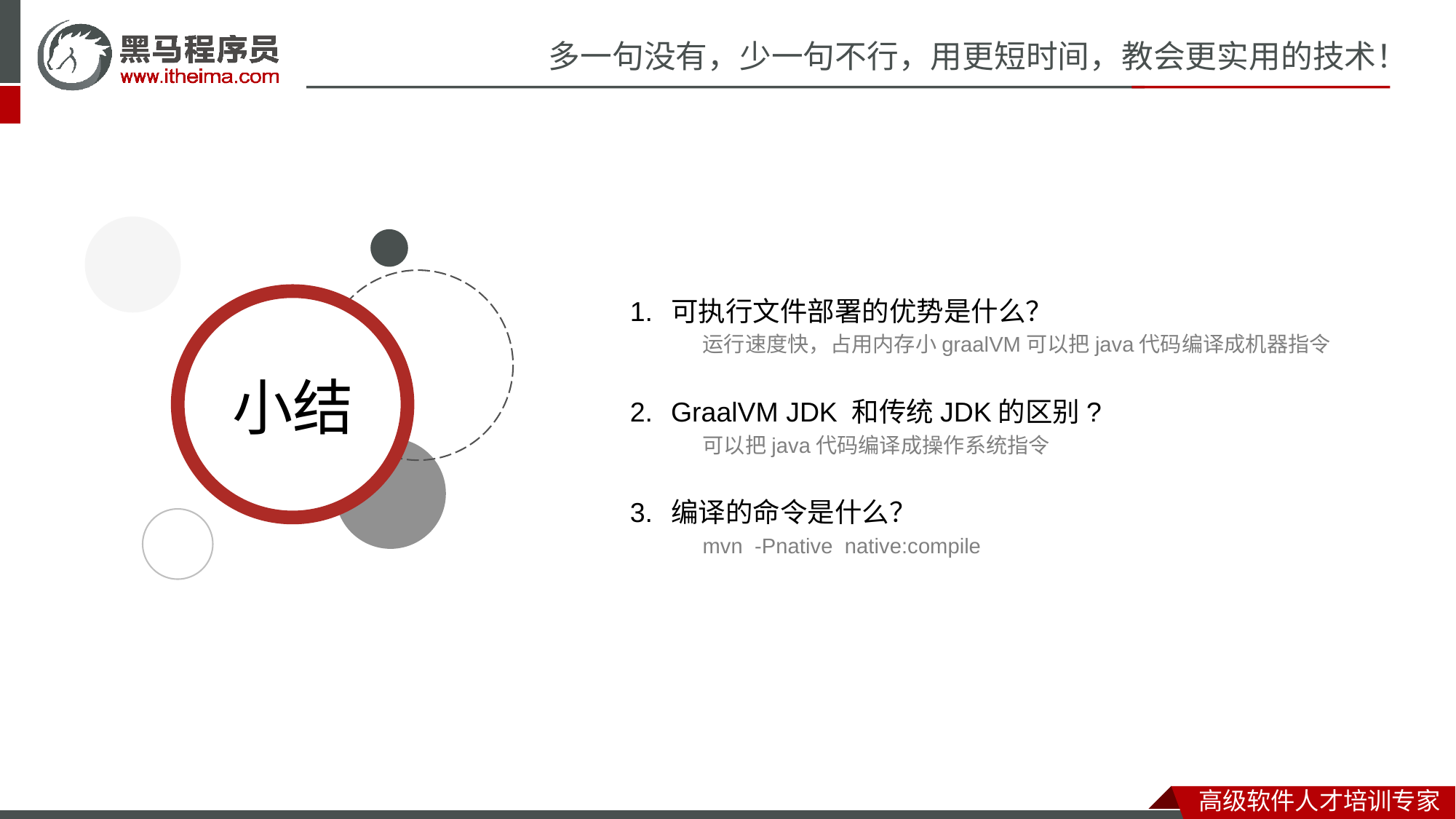

可执行文件部署的优势是什么？
运行速度快，占用内存小graalVM可以把java代码编译成机器指令
GraalVM JDK 和传统JDK的区别?
可以把java代码编译成操作系统指令
编译的命令是什么？
mvn  -Pnative  native:compile